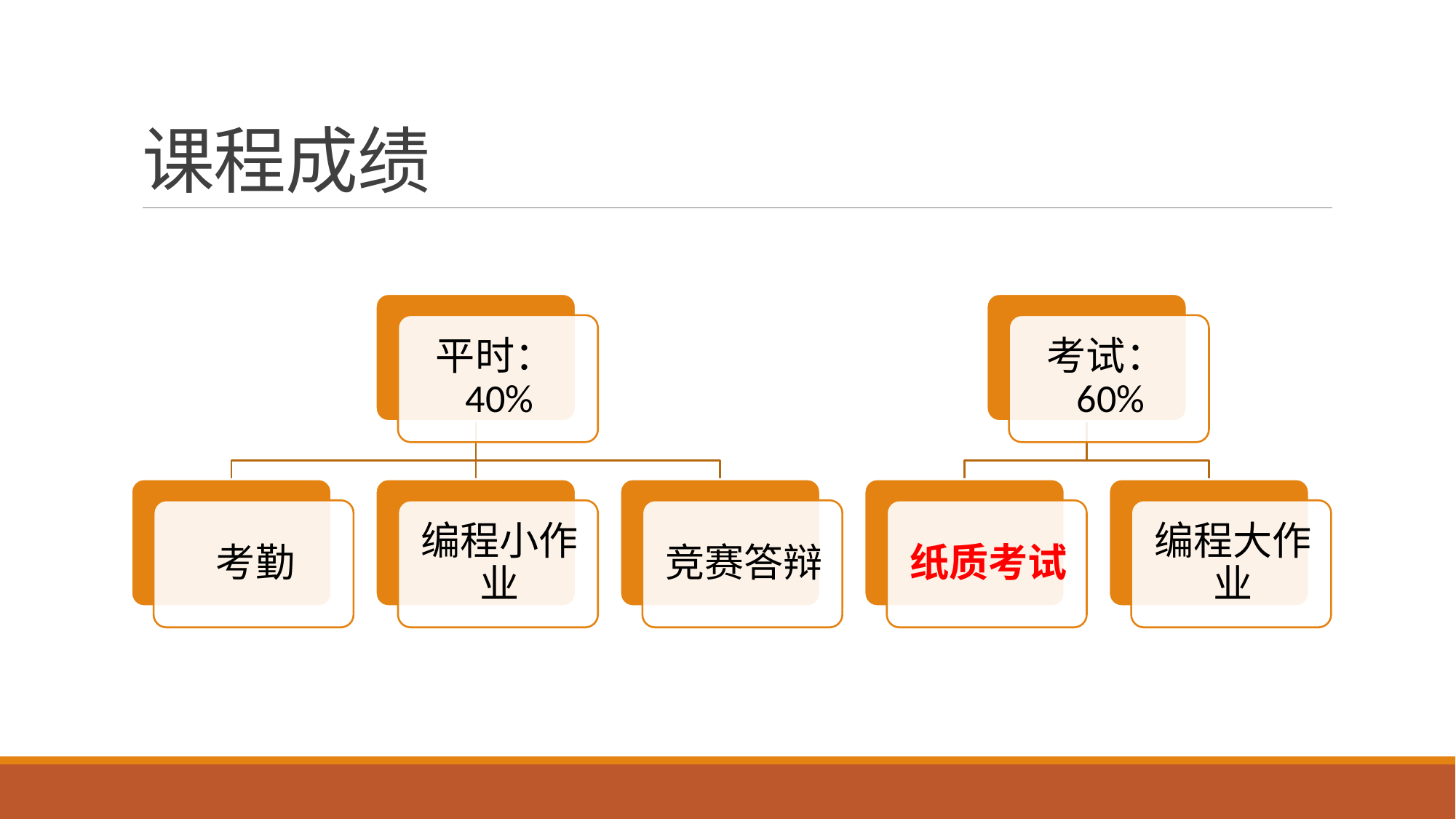

# 课程成绩
平时：40%
考勤
编程小作业
竞赛答辩
考试：60%
纸质考试
编程大作业